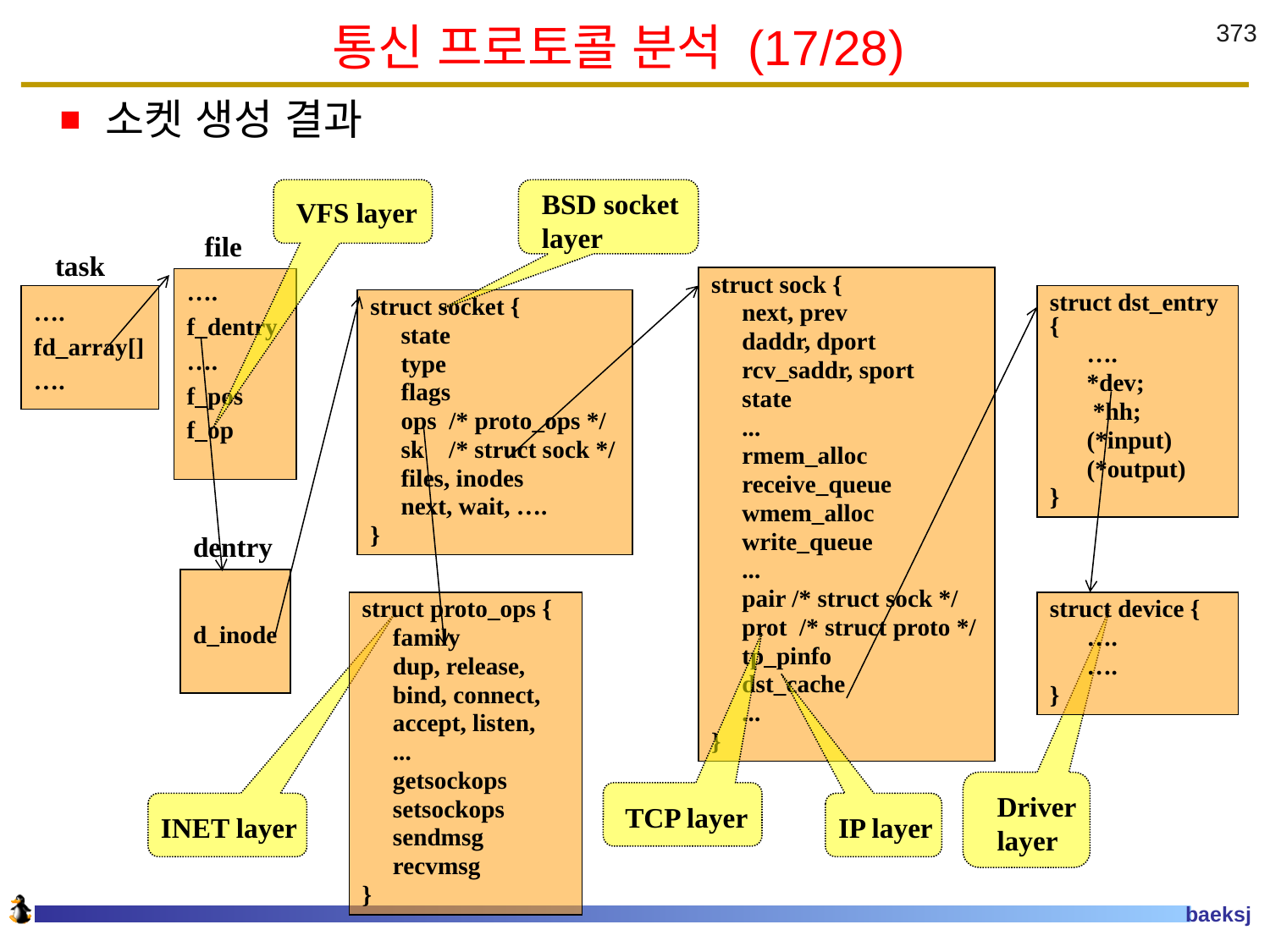

# 통신 프로토콜 분석 (17/28)
373
소켓 생성 결과

BSD socket layer
VFS layer
file
task
struct sock {
     next, prev
     daddr, dport
     rcv_saddr, sport
     state
     ...
     rmem_alloc
     receive_queue
     wmem_alloc
     write_queue
     ...
     pair /* struct sock */
     prot  /* struct proto */
     tp_pinfo
     dst_cache
     ...
}

….
f_dentry
….
f_pos
f_op

struct dst_entry  {
      ….
      *dev;
       *hh;
      (*input)
      (*output)
}
….
fd_array[]
….
struct socket {
     state
     type
     flags
     ops  /* proto_ops */
     sk    /* struct sock */
     files, inodes
     next, wait, ….
}

dentry

struct proto_ops {
     family
     dup, release,
     bind, connect,
     accept, listen,
     ...
     getsockops
     setsockops
     sendmsg
     recvmsg
}
struct device {
      ….
      ….
}
d_inode

Driver layer

TCP layer

INET layer
IP layer